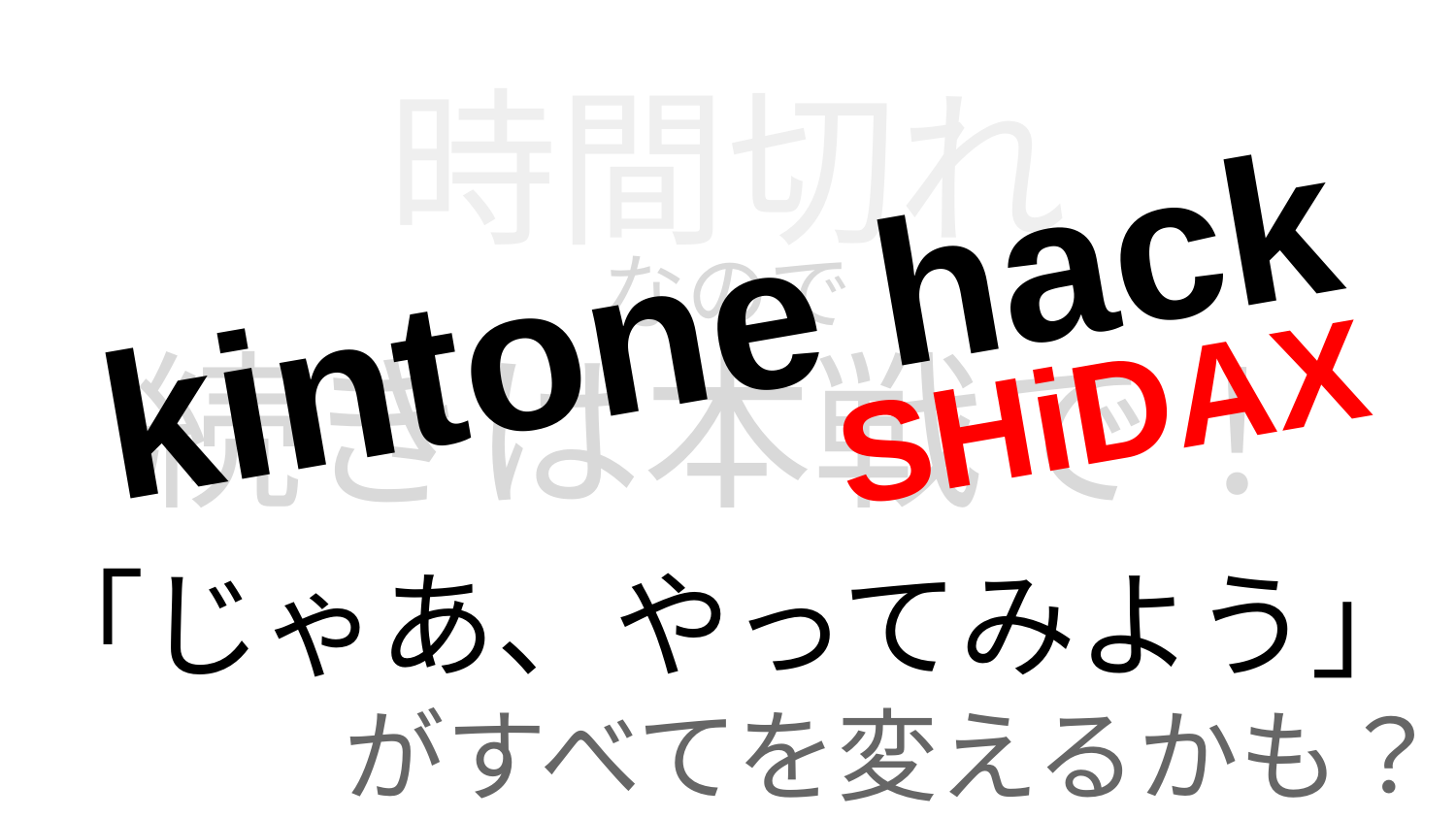

時間切れ
kintone hack
なので
SHiDAX
続きは本戦で！
「じゃあ、やってみよう」
がすべてを変えるかも？